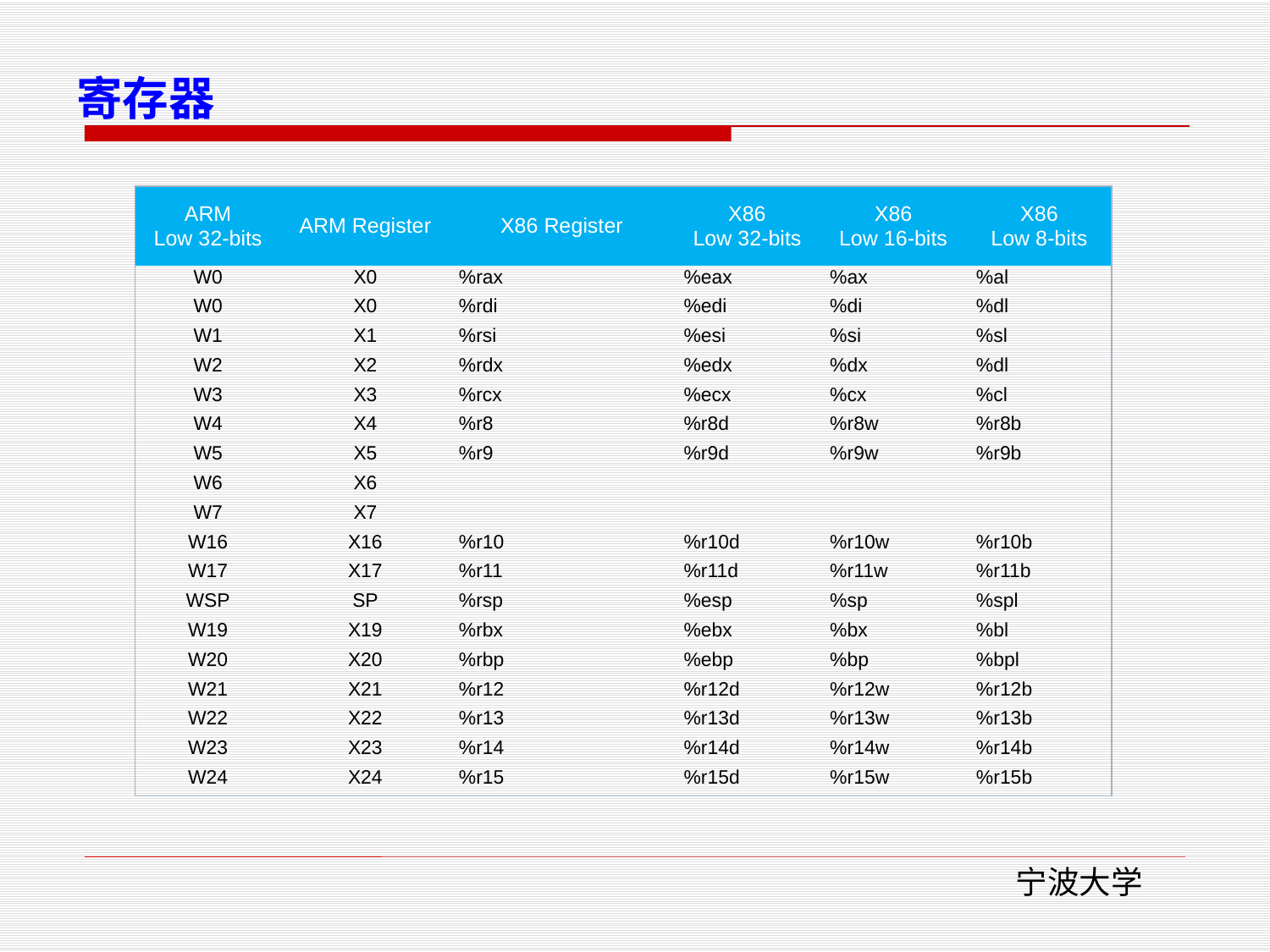

# 寄存器
| ARM Low 32-bits | ARM Register | X86 Register | X86 Low 32-bits | X86 Low 16-bits | X86 Low 8-bits |
| --- | --- | --- | --- | --- | --- |
| W0 | X0 | %rax | %eax | %ax | %al |
| W0 | X0 | %rdi | %edi | %di | %dl |
| W1 | X1 | %rsi | %esi | %si | %sl |
| W2 | X2 | %rdx | %edx | %dx | %dl |
| W3 | X3 | %rcx | %ecx | %cx | %cl |
| W4 | X4 | %r8 | %r8d | %r8w | %r8b |
| W5 | X5 | %r9 | %r9d | %r9w | %r9b |
| W6 | X6 |  |  |  |  |
| W7 | X7 |  |  |  |  |
| W16 | X16 | %r10 | %r10d | %r10w | %r10b |
| W17 | X17 | %r11 | %r11d | %r11w | %r11b |
| WSP | SP | %rsp | %esp | %sp | %spl |
| W19 | X19 | %rbx | %ebx | %bx | %bl |
| W20 | X20 | %rbp | %ebp | %bp | %bpl |
| W21 | X21 | %r12 | %r12d | %r12w | %r12b |
| W22 | X22 | %r13 | %r13d | %r13w | %r13b |
| W23 | X23 | %r14 | %r14d | %r14w | %r14b |
| W24 | X24 | %r15 | %r15d | %r15w | %r15b |